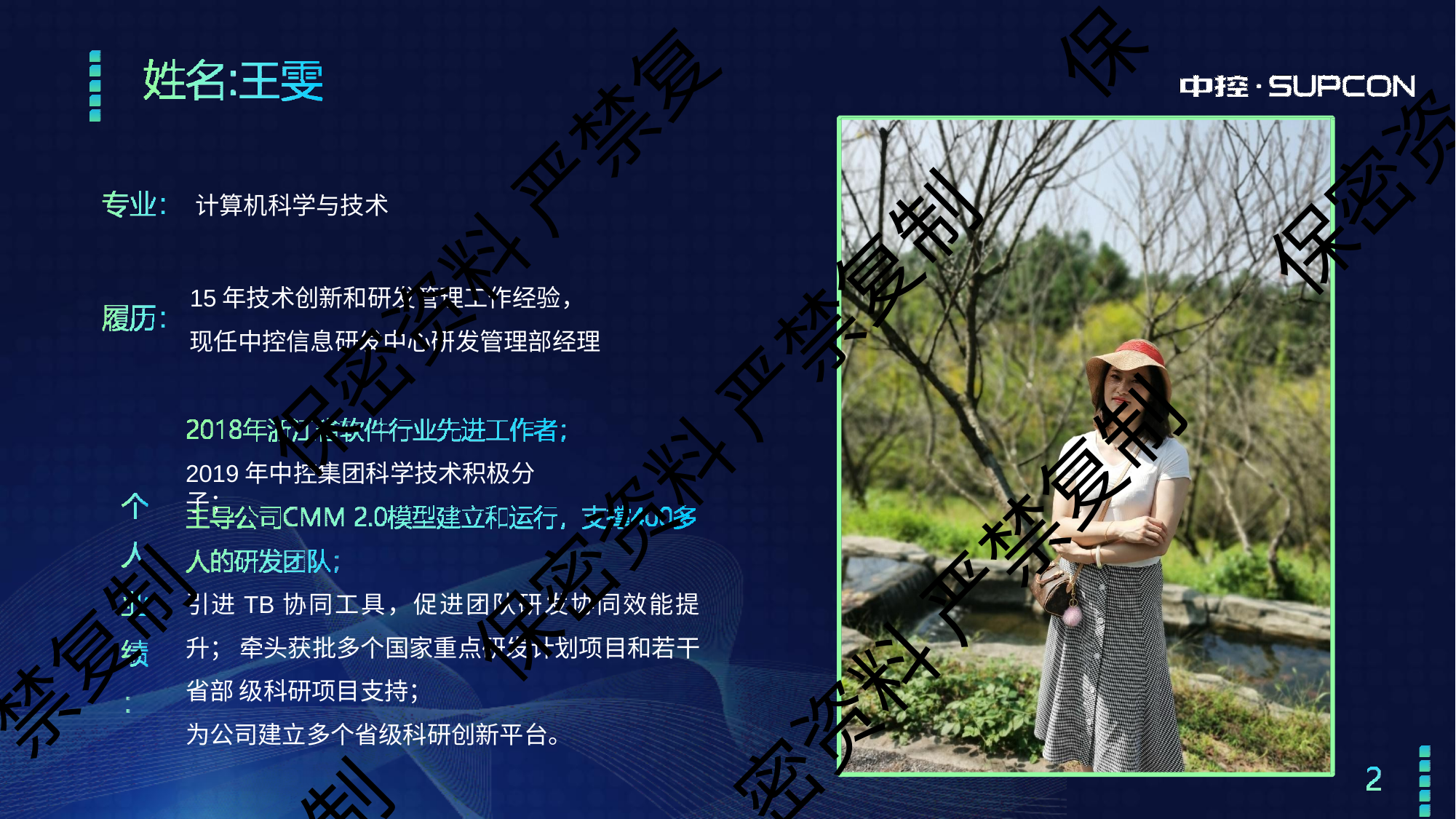

保

保密资
计算机科学与技术

15年技术创新和研发管理工作经验，  现任中控信息研发中心研发管理部经理

保密资料 严禁复

保密资料 严禁复制

2019年中控集团科学技术积极分子；

密资料 严禁复制
引进TB协同工具，促进团队研发协同效能提升； 牵头获批多个国家重点研发计划项目和若干省部 级科研项目支持；
为公司建立多个省级科研创新平台。

禁复制

制